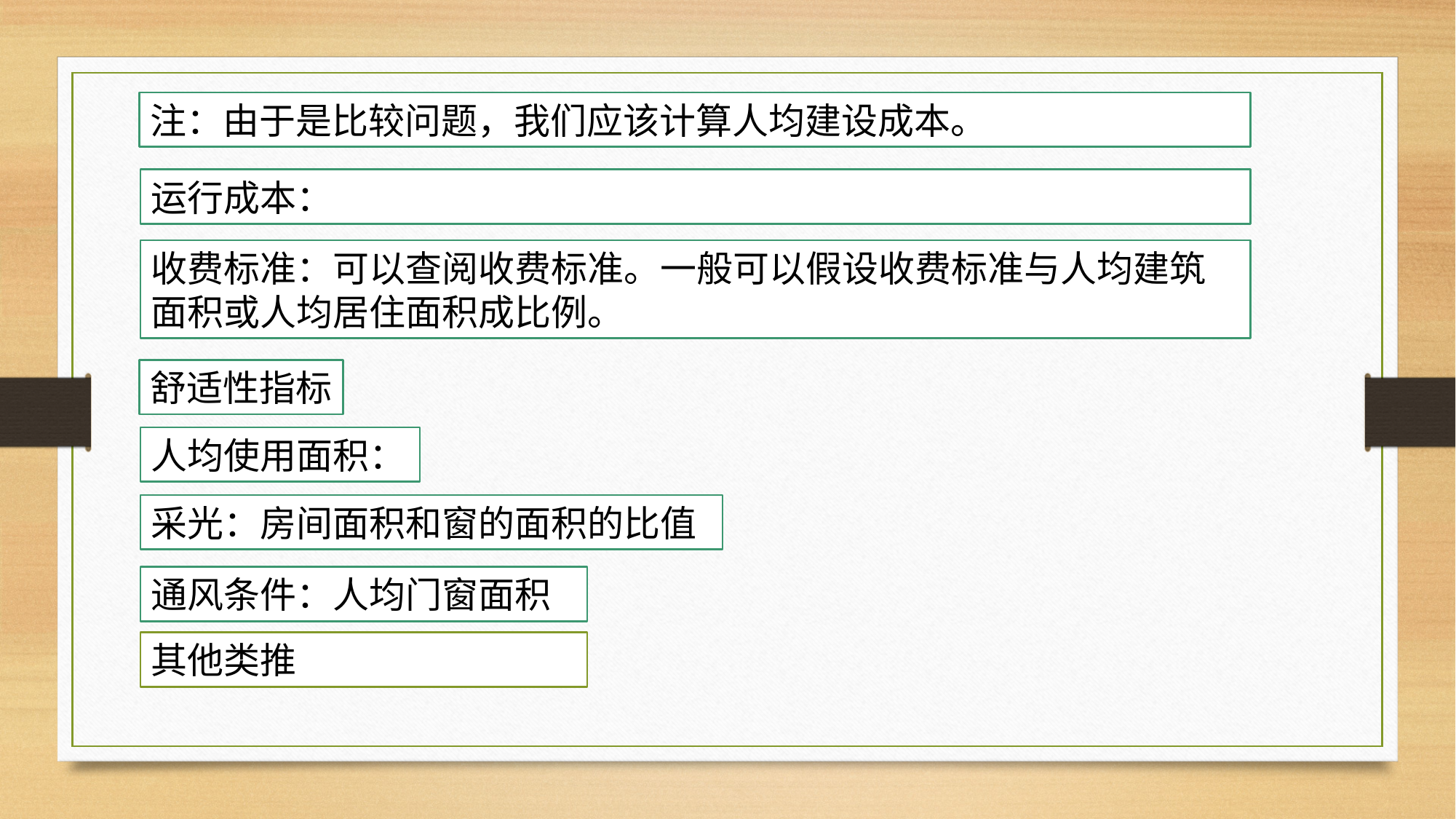

注：由于是比较问题，我们应该计算人均建设成本。
运行成本：
收费标准：可以查阅收费标准。一般可以假设收费标准与人均建筑面积或人均居住面积成比例。
舒适性指标
人均使用面积：
采光：房间面积和窗的面积的比值
通风条件：人均门窗面积
其他类推